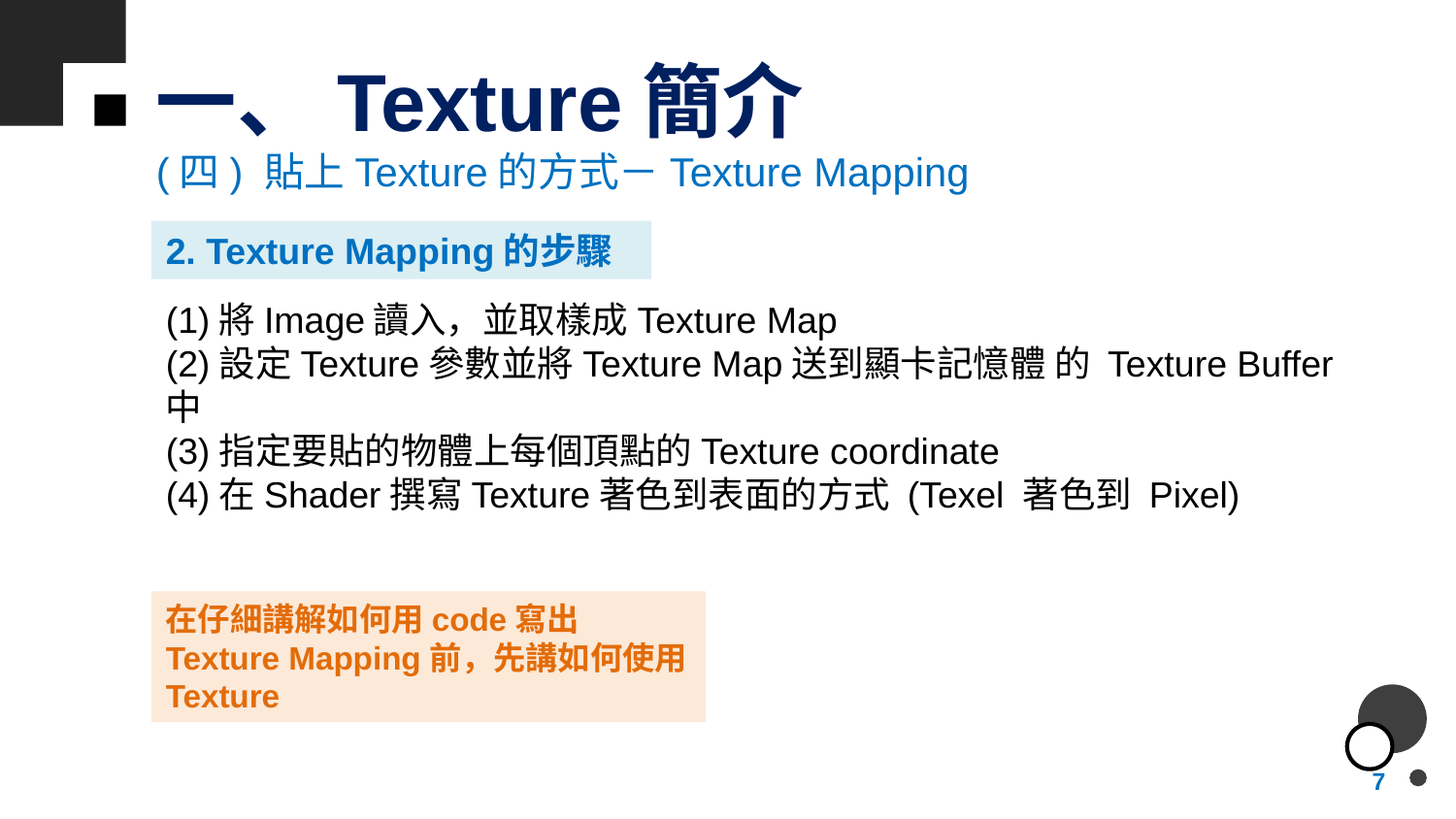

# 一、Texture簡介
(四) 貼上Texture的方式－Texture Mapping
2. Texture Mapping的步驟
(1)將Image讀入，並取樣成Texture Map
(2)設定Texture參數並將Texture Map送到顯卡記憶體 的 Texture Buffer中
(3)指定要貼的物體上每個頂點的Texture coordinate
(4)在Shader撰寫Texture著色到表面的方式 (Texel 著色到 Pixel)
在仔細講解如何用code寫出Texture Mapping前，先講如何使用Texture

7